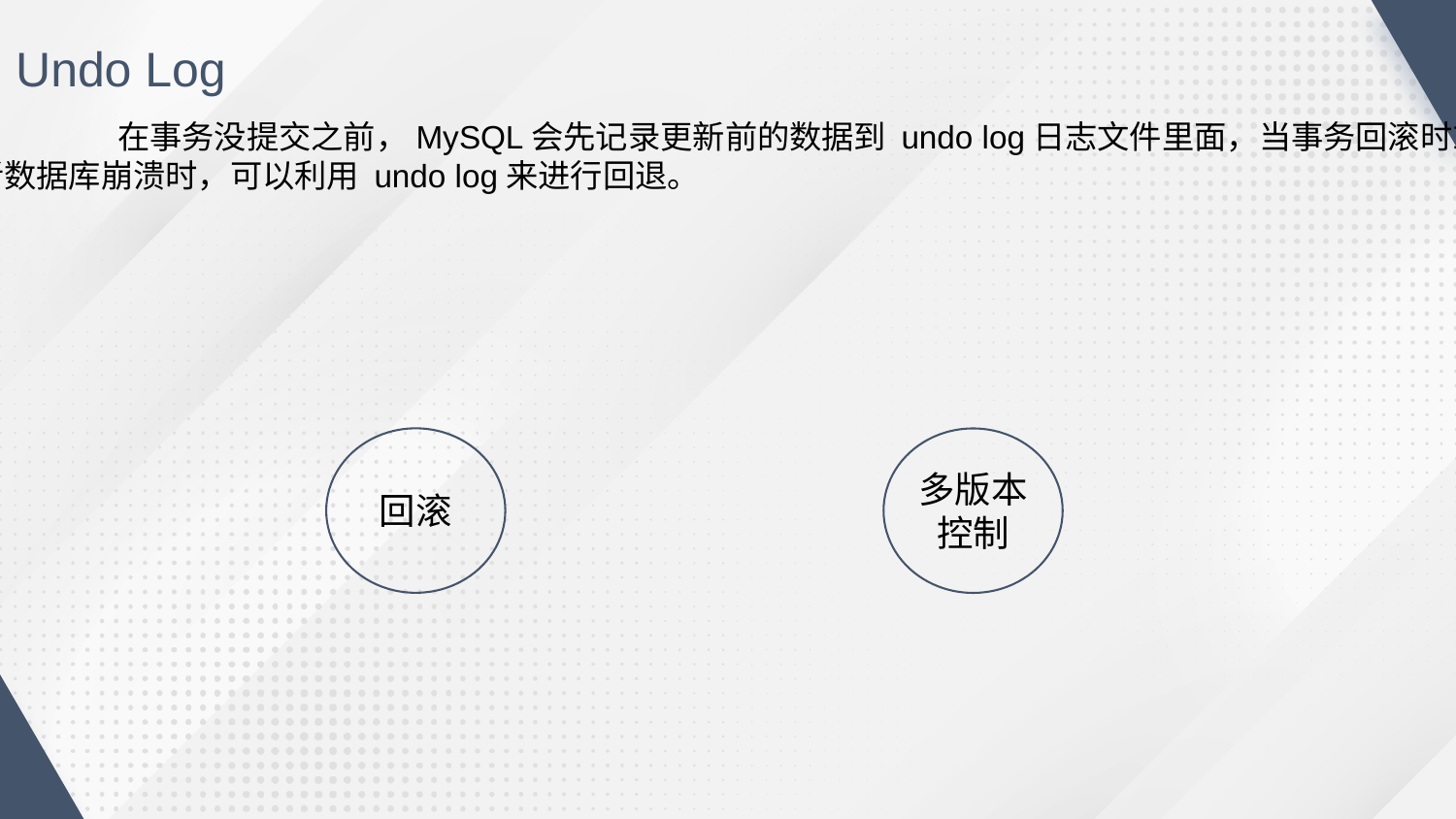

Undo Log
	在事务没提交之前，MySQL会先记录更新前的数据到 undo log日志文件里面，当事务回滚时或
者数据库崩溃时，可以利用 undo log来进行回退。

多版本
控制
回滚